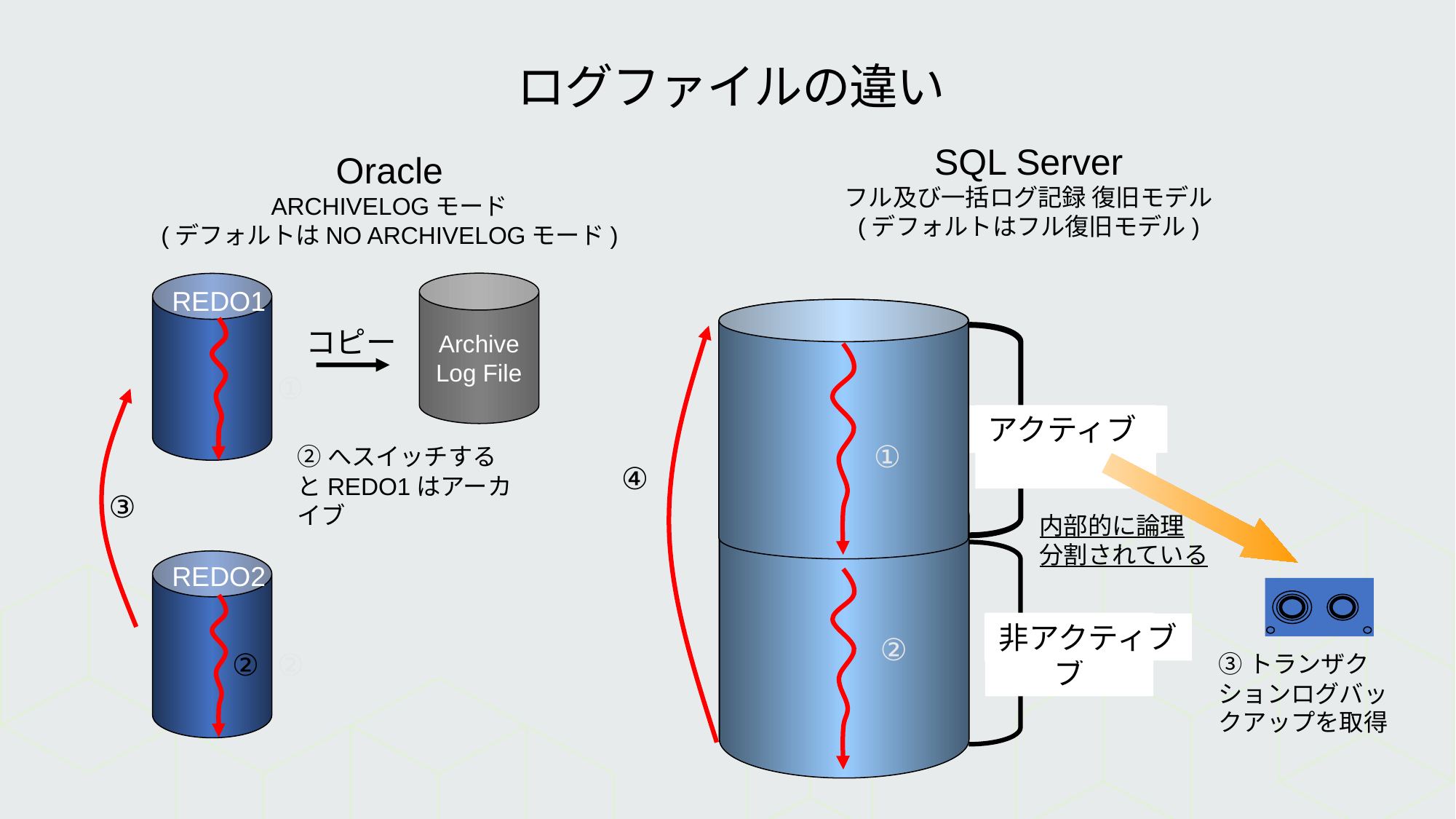

# ログファイルの違い
SQL Server
フル及び一括ログ記録 復旧モデル
(デフォルトはフル復旧モデル)
Oracle
ARCHIVELOGモード
(デフォルトはNO ARCHIVELOGモード)
Archive
Log File

REDO1

コピー

  アクティブ

非アクティブ

①

アクティブ
①
②へスイッチするとREDO1はアーカイブ
④

③

内部的に論理
分割されている

アクティブ

REDO2

非アクティブ
②
②
②
③トランザクションログバックアップを取得